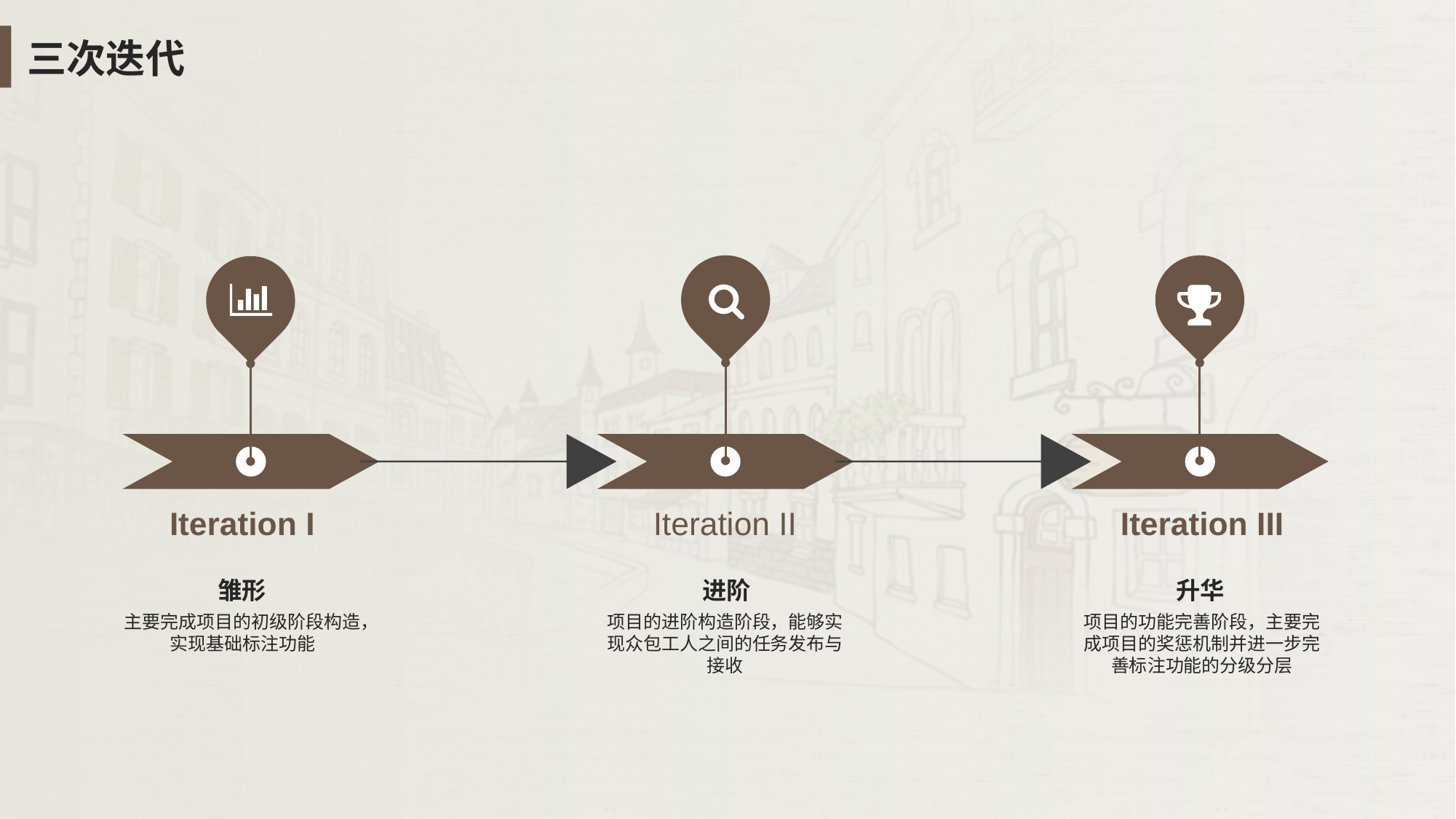

三次迭代

Iteration I
Iteration II
Iteration III
雏形
进阶
升华
主要完成项目的初级阶段构造，实现基础标注功能
项目的进阶构造阶段，能够实现众包工人之间的任务发布与接收
项目的功能完善阶段，主要完成项目的奖惩机制并进一步完善标注功能的分级分层